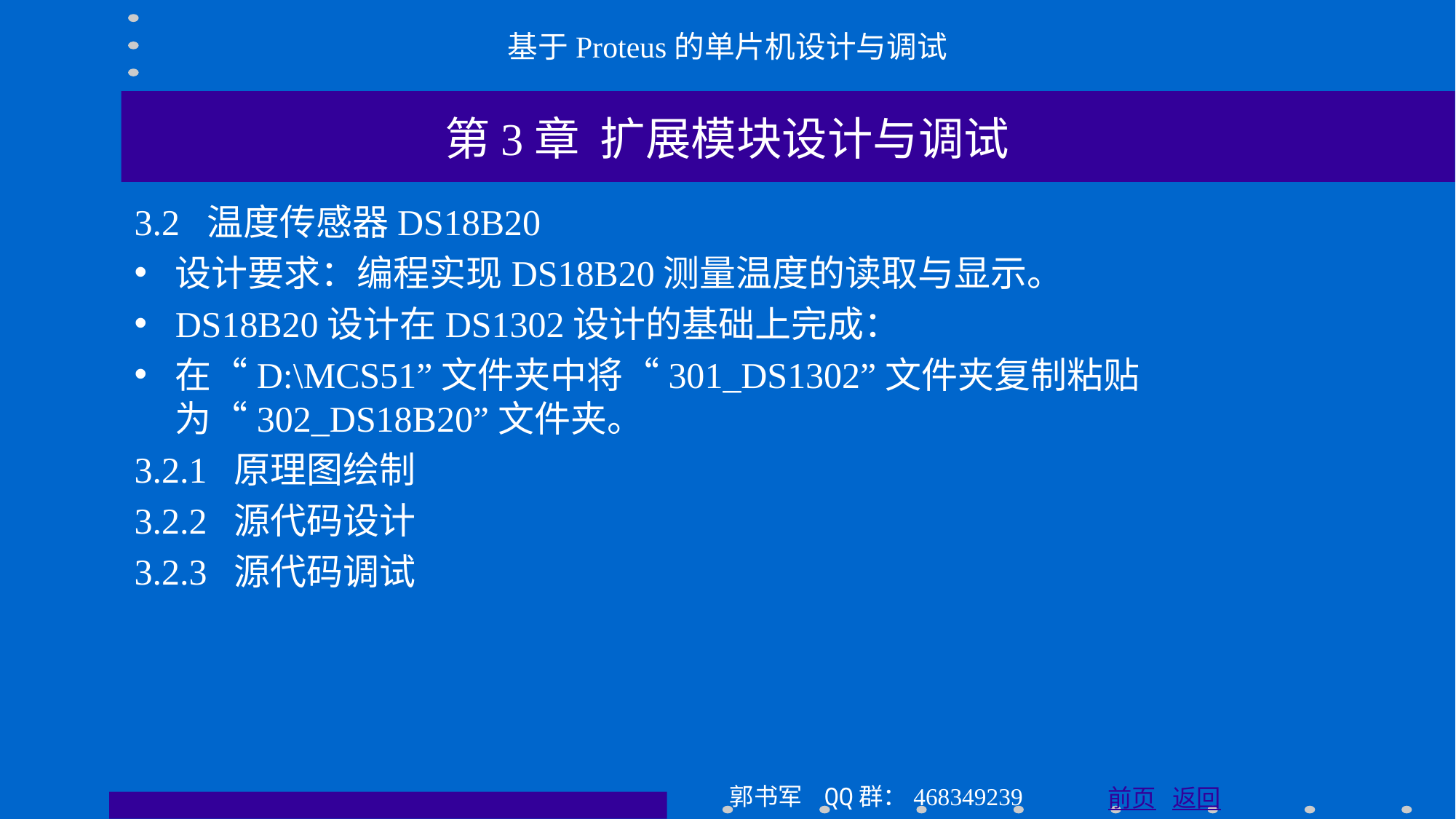

基于Proteus的单片机设计与调试
第3章  扩展模块设计与调试
3.2  温度传感器DS18B20
设计要求：编程实现DS18B20测量温度的读取与显示。
DS18B20设计在DS1302设计的基础上完成：
在“D:\MCS51”文件夹中将“301_DS1302”文件夹复制粘贴为“302_DS18B20”文件夹。
3.2.1  原理图绘制
3.2.2  源代码设计
3.2.3  源代码调试

郭书军   QQ群：468349239
前页   返回